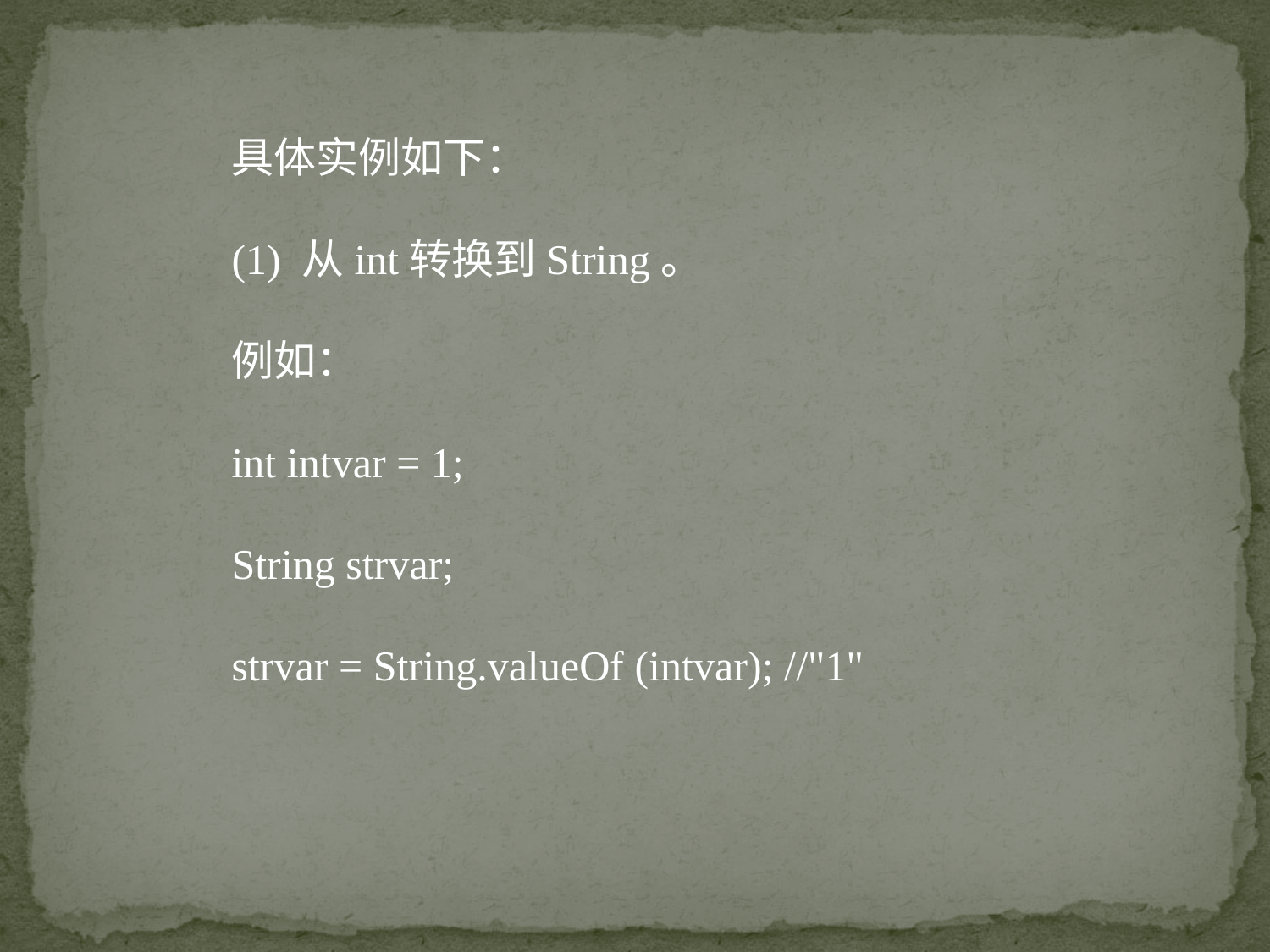

具体实例如下：
(1) 从int转换到String。
例如：
int intvar = 1;
String strvar;
strvar = String.valueOf (intvar); //"1"